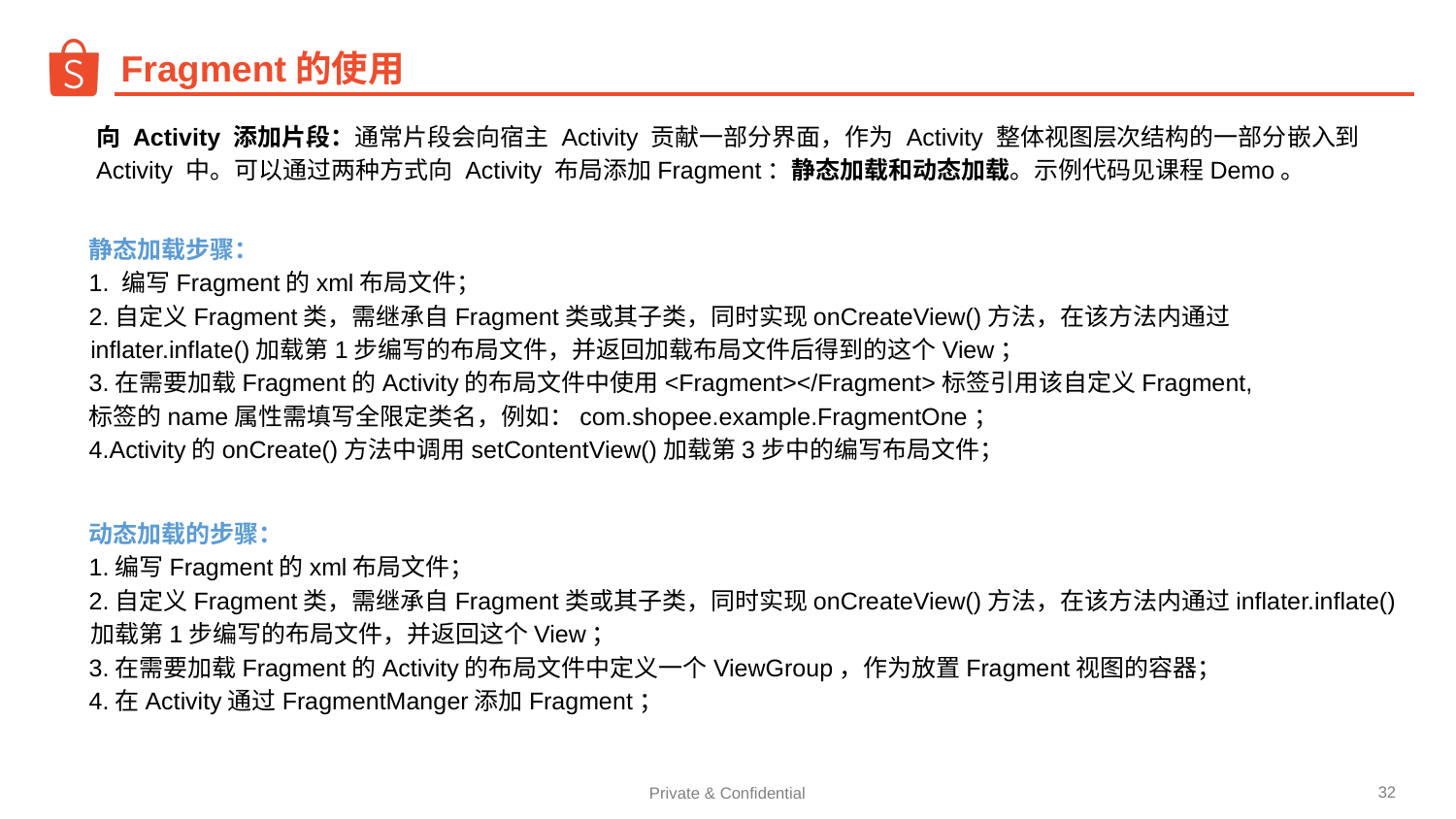

# Fragment的使用
向 Activity 添加片段：通常片段会向宿主 Activity 贡献一部分界面，作为 Activity 整体视图层次结构的一部分嵌入到 Activity 中。可以通过两种方式向 Activity 布局添加Fragment：静态加载和动态加载。示例代码见课程Demo。
静态加载步骤：
1. 编写Fragment的xml布局文件；
2.自定义Fragment类，需继承自Fragment类或其子类，同时实现onCreateView()方法，在该方法内通过inflater.inflate()加载第1步编写的布局文件，并返回加载布局文件后得到的这个View；
3.在需要加载Fragment的Activity的布局文件中使用<Fragment></Fragment>标签引用该自定义Fragment,
标签的name属性需填写全限定类名，例如：com.shopee.example.FragmentOne；
4.Activity的onCreate()方法中调用setContentView()加载第3步中的编写布局文件；

简介
动态加载的步骤：
1.编写Fragment的xml布局文件；
2.自定义Fragment类，需继承自Fragment类或其子类，同时实现onCreateView()方法，在该方法内通过inflater.inflate()加载第1步编写的布局文件，并返回这个View；
3.在需要加载Fragment的Activity的布局文件中定义一个ViewGroup，作为放置Fragment视图的容器；
4.在Activity通过FragmentManger添加Fragment；
32